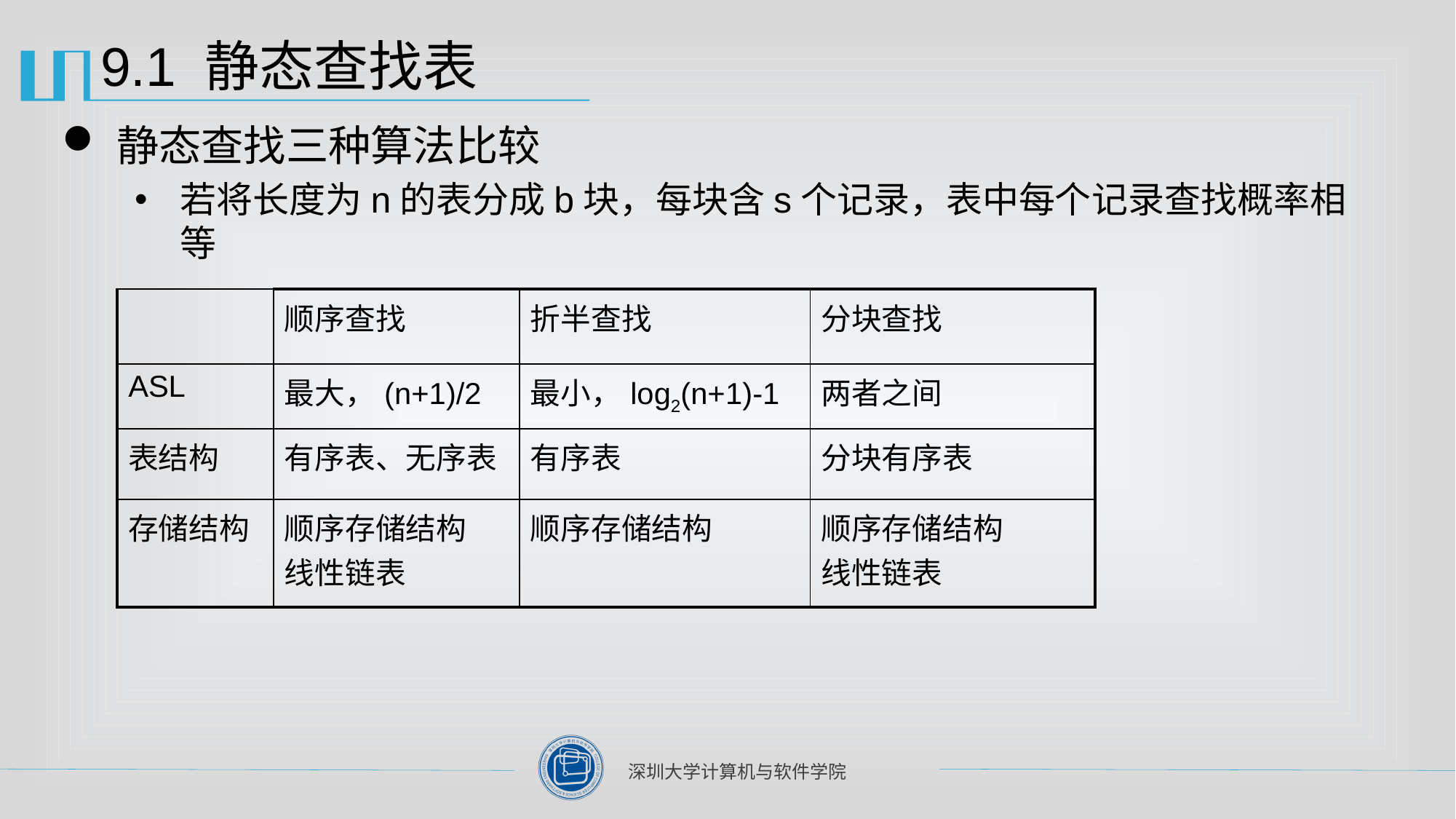

# 9.1 静态查找表
静态查找三种算法比较
若将长度为n的表分成b块，每块含s个记录，表中每个记录查找概率相等

|  | 顺序查找 | 折半查找 | 分块查找 |
| --- | --- | --- | --- |
| ASL | 最大，(n+1)/2 | 最小，log2(n+1)-1 | 两者之间 |
| 表结构 | 有序表、无序表 | 有序表 | 分块有序表 |
| 存储结构 | 顺序存储结构 线性链表 | 顺序存储结构 | 顺序存储结构 线性链表 |
34